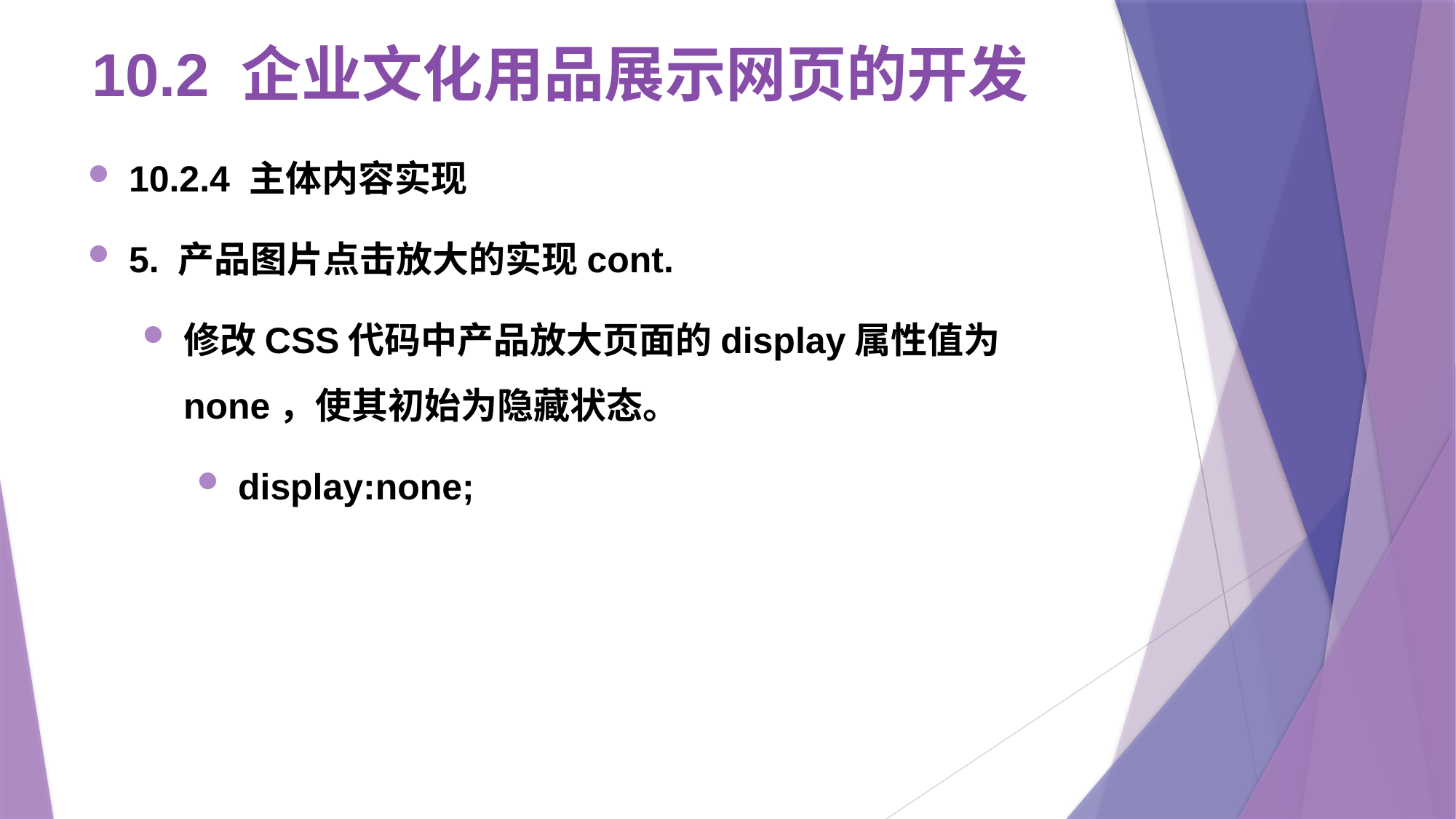

# 10.2 企业文化用品展示网页的开发
10.2.4 主体内容实现
5. 产品图片点击放大的实现cont.
修改CSS代码中产品放大页面的display属性值为none，使其初始为隐藏状态。
display:none;